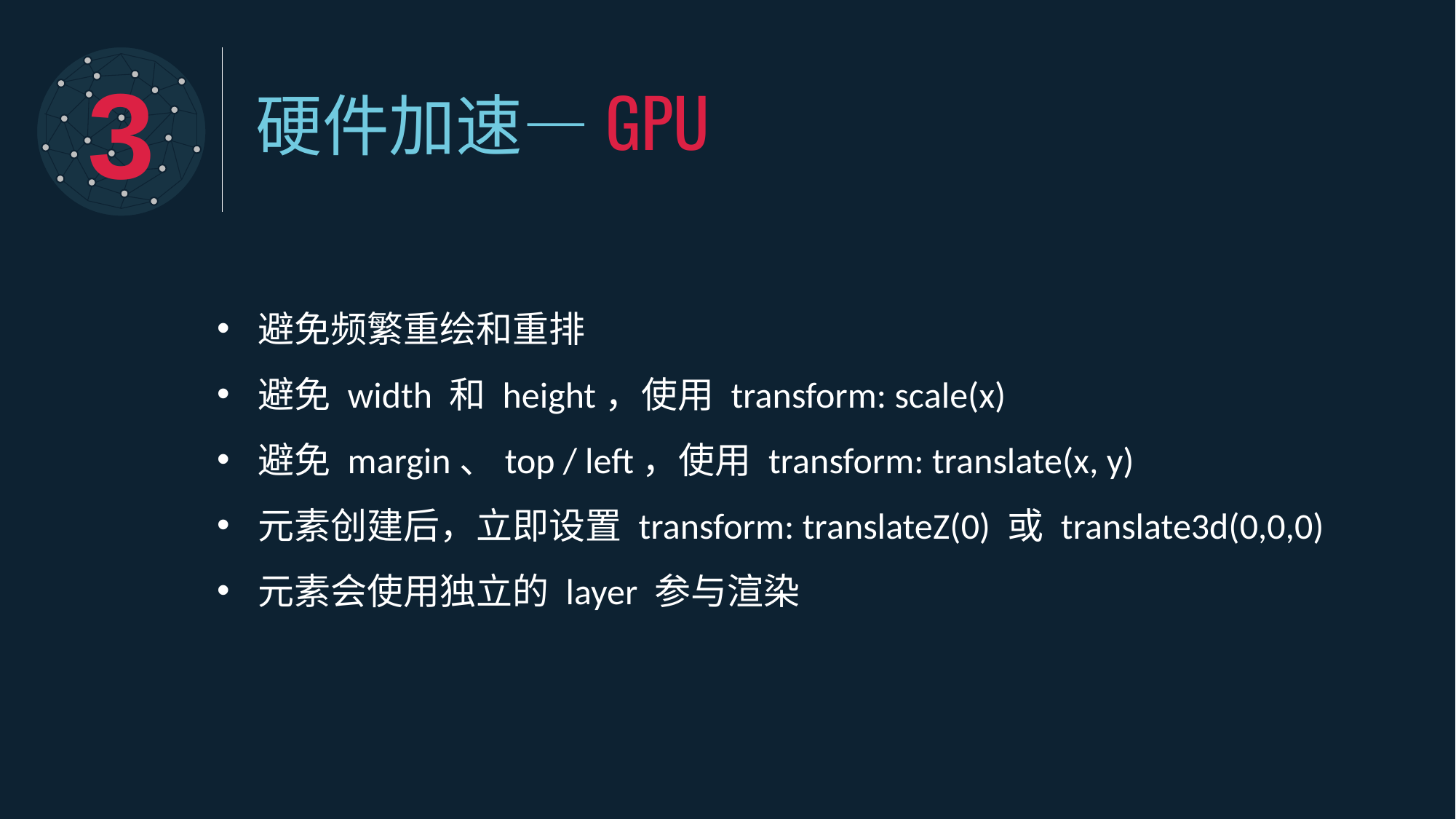

3
硬件加速—GPU
避免频繁重绘和重排
避免 width 和 height，使用 transform: scale(x)
避免 margin、top / left，使用 transform: translate(x, y)
元素创建后，立即设置 transform: translateZ(0) 或 translate3d(0,0,0)
元素会使用独立的 layer 参与渲染